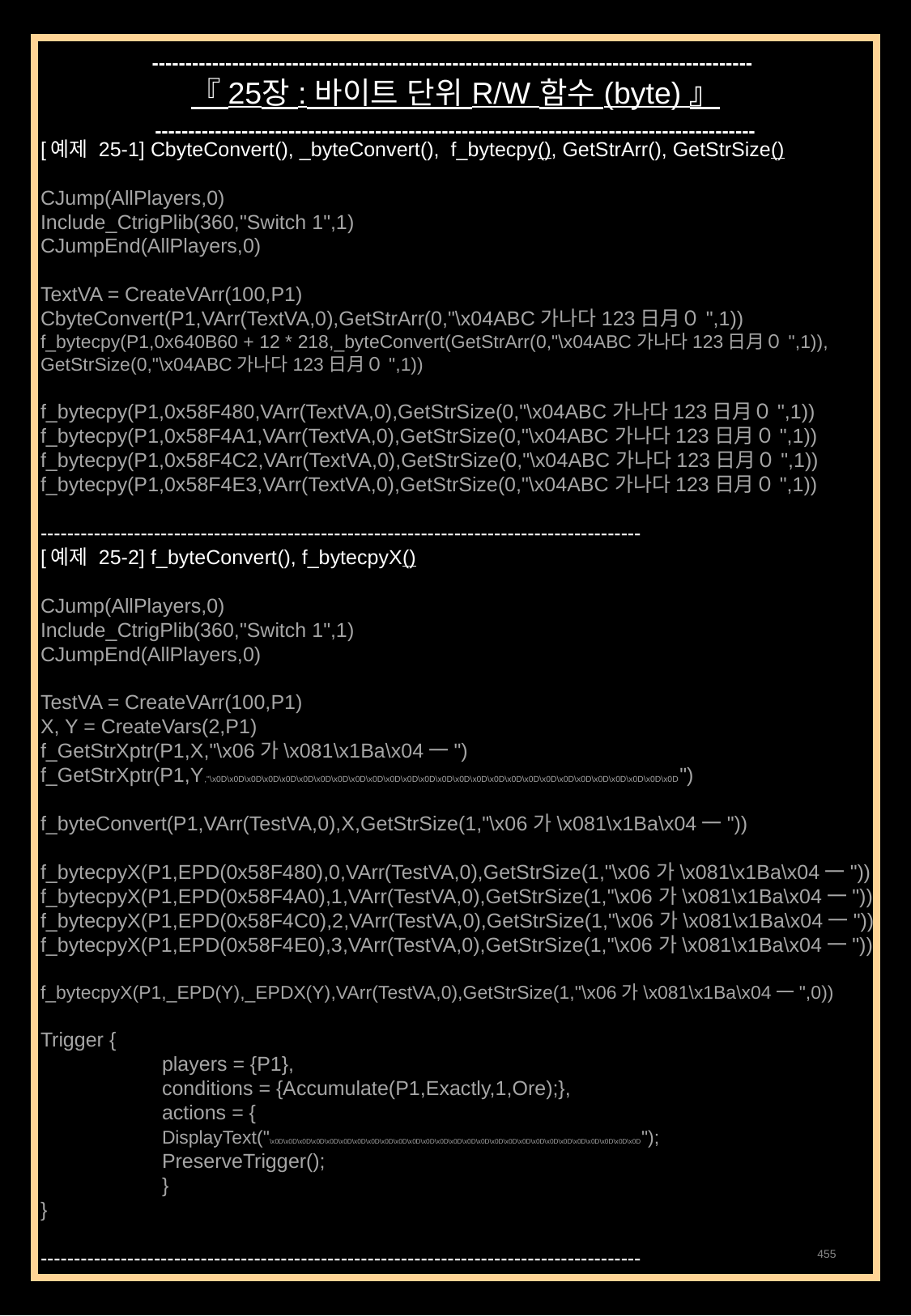

------------------------------------------------------------------------------------------
『 25장 : 바이트 단위 R/W 함수 (byte) 』
------------------------------------------------------------------------------------------
[예제 25-1] CbyteConvert(), _byteConvert(),  f_bytecpy(), GetStrArr(), GetStrSize()

CJump(AllPlayers,0)
Include_CtrigPlib(360,"Switch 1",1)
CJumpEnd(AllPlayers,0)

TextVA = CreateVArr(100,P1)
CbyteConvert(P1,VArr(TextVA,0),GetStrArr(0,"\x04ABC가나다123日月０",1))
f_bytecpy(P1,0x640B60 + 12 * 218,_byteConvert(GetStrArr(0,"\x04ABC가나다123日月０",1)),
GetStrSize(0,"\x04ABC가나다123日月０",1))

f_bytecpy(P1,0x58F480,VArr(TextVA,0),GetStrSize(0,"\x04ABC가나다123日月０",1))
f_bytecpy(P1,0x58F4A1,VArr(TextVA,0),GetStrSize(0,"\x04ABC가나다123日月０",1))
f_bytecpy(P1,0x58F4C2,VArr(TextVA,0),GetStrSize(0,"\x04ABC가나다123日月０",1))
f_bytecpy(P1,0x58F4E3,VArr(TextVA,0),GetStrSize(0,"\x04ABC가나다123日月０",1))

------------------------------------------------------------------------------------------
[예제 25-2] f_byteConvert(), f_bytecpyX()

CJump(AllPlayers,0)
Include_CtrigPlib(360,"Switch 1",1)
CJumpEnd(AllPlayers,0)

TestVA = CreateVArr(100,P1)
X, Y = CreateVars(2,P1)
f_GetStrXptr(P1,X,"\x06가\x081\x1Ba\x04一")
f_GetStrXptr(P1,Y,"\x0D\x0D\x0D\x0D\x0D\x0D\x0D\x0D\x0D\x0D\x0D\x0D\x0D\x0D\x0D\x0D\x0D\x0D\x0D\x0D\x0D\x0D\x0D\x0D\x0D\x0D\x0D")

f_byteConvert(P1,VArr(TestVA,0),X,GetStrSize(1,"\x06가\x081\x1Ba\x04一"))

f_bytecpyX(P1,EPD(0x58F480),0,VArr(TestVA,0),GetStrSize(1,"\x06가\x081\x1Ba\x04一"))
f_bytecpyX(P1,EPD(0x58F4A0),1,VArr(TestVA,0),GetStrSize(1,"\x06가\x081\x1Ba\x04一"))
f_bytecpyX(P1,EPD(0x58F4C0),2,VArr(TestVA,0),GetStrSize(1,"\x06가\x081\x1Ba\x04一"))
f_bytecpyX(P1,EPD(0x58F4E0),3,VArr(TestVA,0),GetStrSize(1,"\x06가\x081\x1Ba\x04一"))

f_bytecpyX(P1,_EPD(Y),_EPDX(Y),VArr(TestVA,0),GetStrSize(1,"\x06가\x081\x1Ba\x04一",0))

Trigger {
	players = {P1},
	conditions = {Accumulate(P1,Exactly,1,Ore);},
	actions = {
	DisplayText("\x0D\x0D\x0D\x0D\x0D\x0D\x0D\x0D\x0D\x0D\x0D\x0D\x0D\x0D\x0D\x0D\x0D\x0D\x0D\x0D\x0D\x0D\x0D\x0D\x0D\x0D\x0D");
	PreserveTrigger();
	}
}

------------------------------------------------------------------------------------------
455